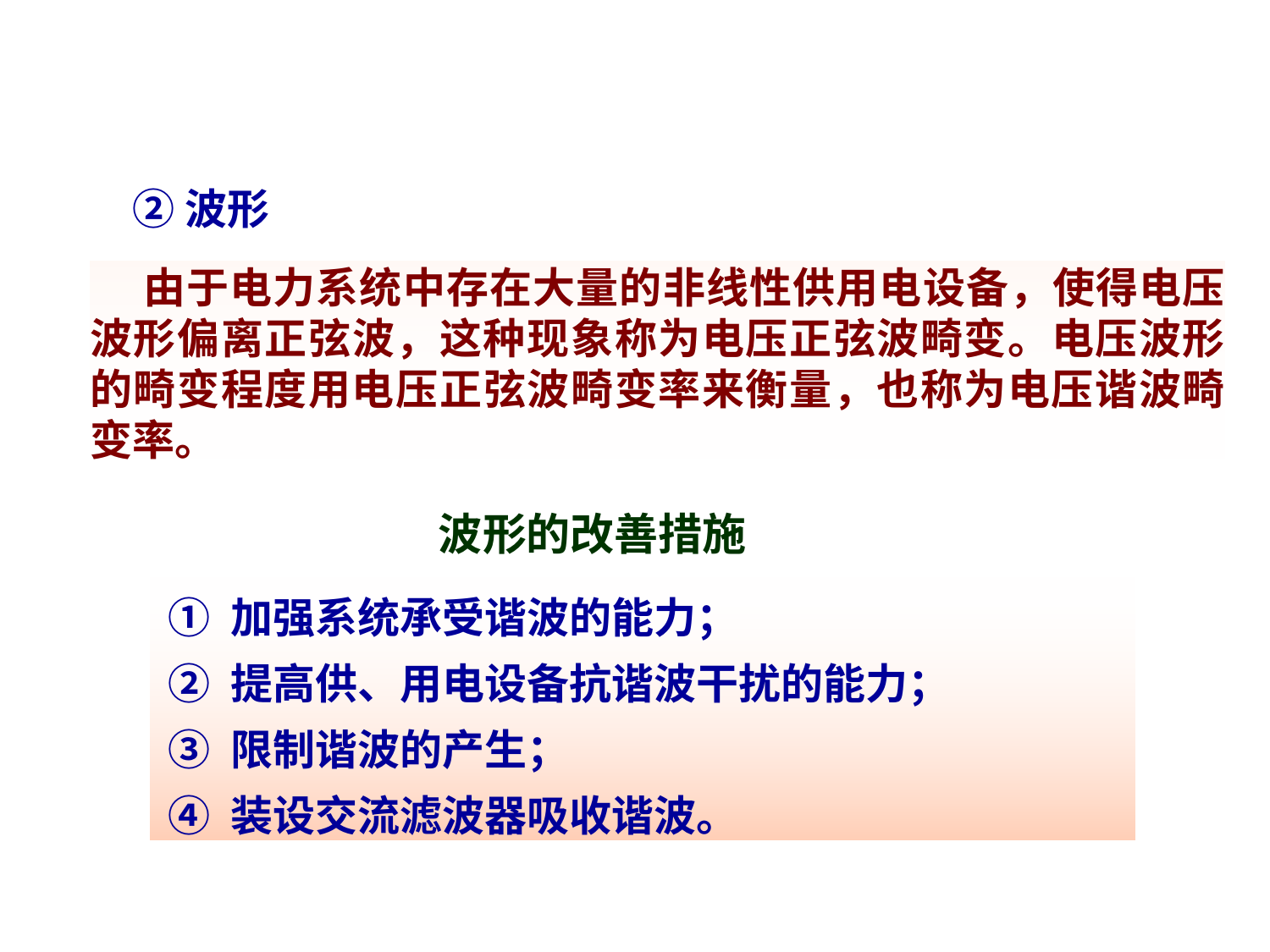

②波形
    由于电力系统中存在大量的非线性供用电设备，使得电压波形偏离正弦波，这种现象称为电压正弦波畸变。电压波形的畸变程度用电压正弦波畸变率来衡量，也称为电压谐波畸变率。
波形的改善措施
① 加强系统承受谐波的能力；
② 提高供、用电设备抗谐波干扰的能力；
③ 限制谐波的产生；
④ 装设交流滤波器吸收谐波。